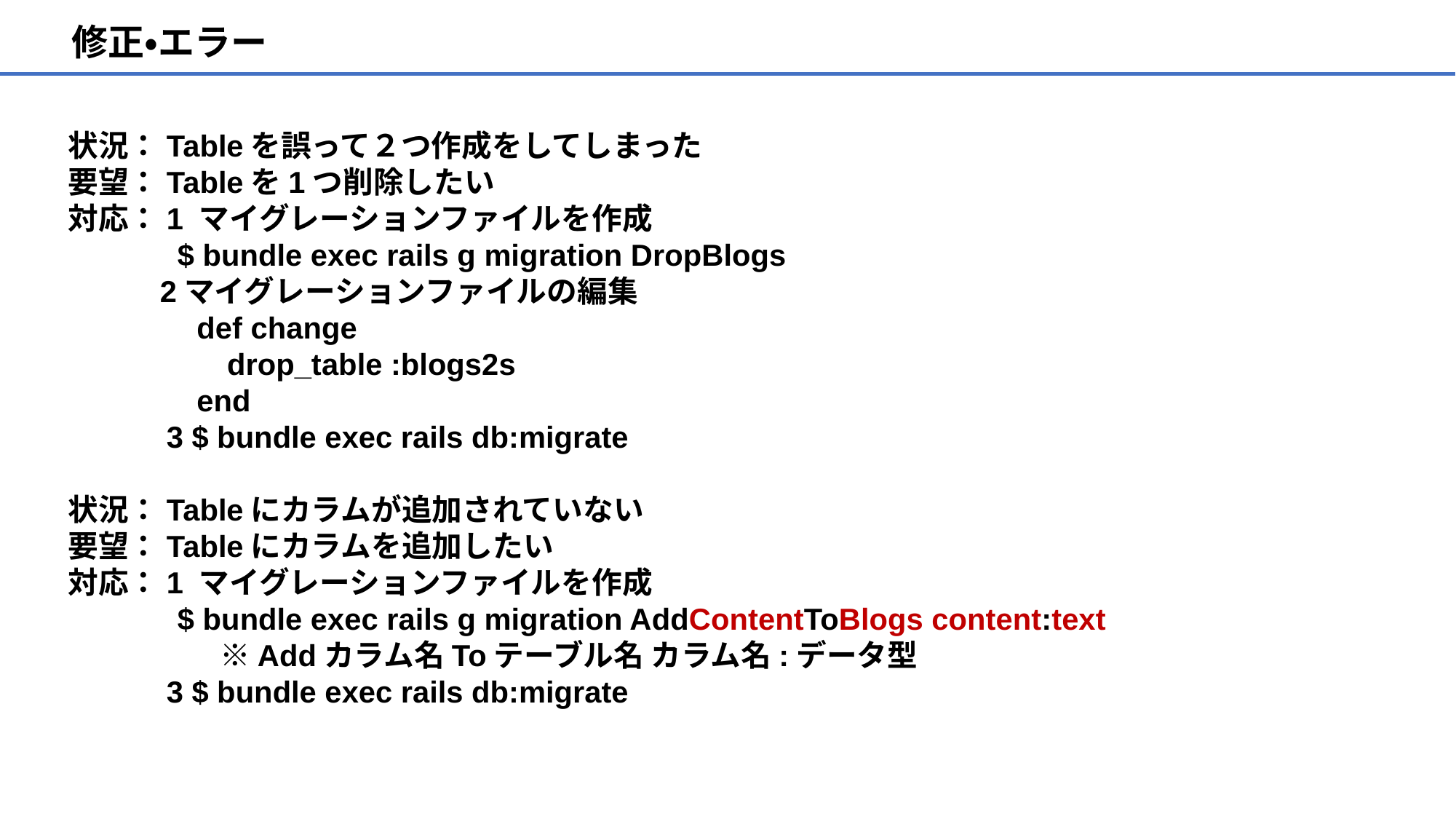

修正・エラー

状況：Tableを誤って２つ作成をしてしまった
要望：Tableを1つ削除したい
対応：1 マイグレーションファイルを作成
　      　$ bundle exec rails g migration DropBlogs
           2マイグレーションファイルの編集
　　　　def change
　　　　　drop_table :blogs2s
　　　　end
　　　3 $ bundle exec rails db:migrate

状況：Tableにカラムが追加されていない
要望：Tableにカラムを追加したい
対応：1 マイグレーションファイルを作成
　      　$ bundle exec rails g migration AddContentToBlogs content:text
　　　　　※Addカラム名Toテーブル名 カラム名:データ型
　　　3 $ bundle exec rails db:migrate